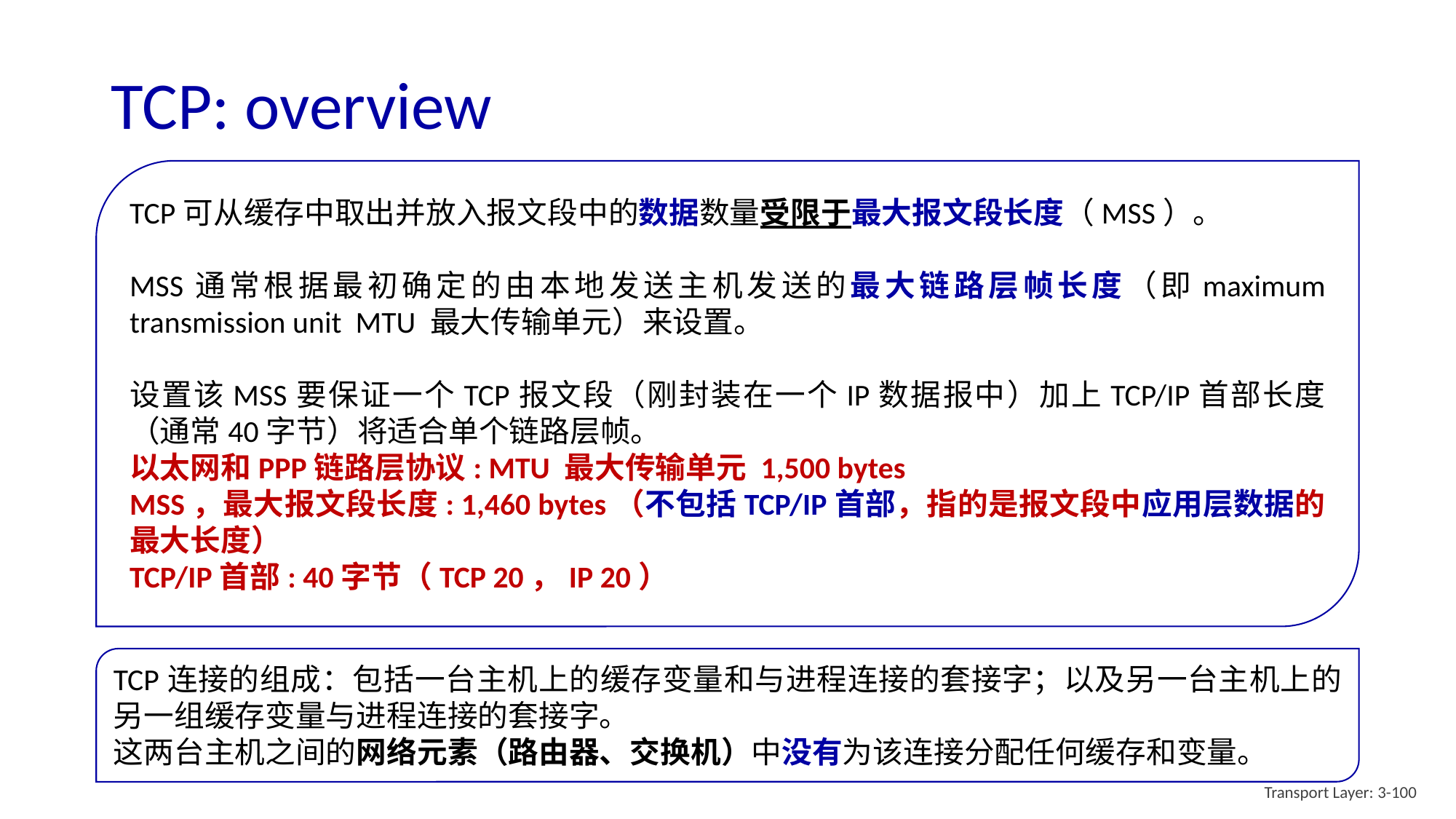

# TCP: overview
TCP可从缓存中取出并放入报文段中的数据数量受限于最大报文段长度（MSS）。

MSS通常根据最初确定的由本地发送主机发送的最大链路层帧长度（即maximum transmission unit  MTU 最大传输单元）来设置。

设置该MSS要保证一个TCP报文段（刚封装在一个IP数据报中）加上TCP/IP首部长度（通常40字节）将适合单个链路层帧。
以太网和PPP链路层协议: MTU 最大传输单元 1,500 bytes
MSS，最大报文段长度: 1,460 bytes（不包括TCP/IP首部，指的是报文段中应用层数据的最大长度）
TCP/IP首部: 40字节（TCP 20，IP 20）
TCP连接的组成：包括一台主机上的缓存变量和与进程连接的套接字；以及另一台主机上的另一组缓存变量与进程连接的套接字。
这两台主机之间的网络元素（路由器、交换机）中没有为该连接分配任何缓存和变量。
Transport Layer: 3-100